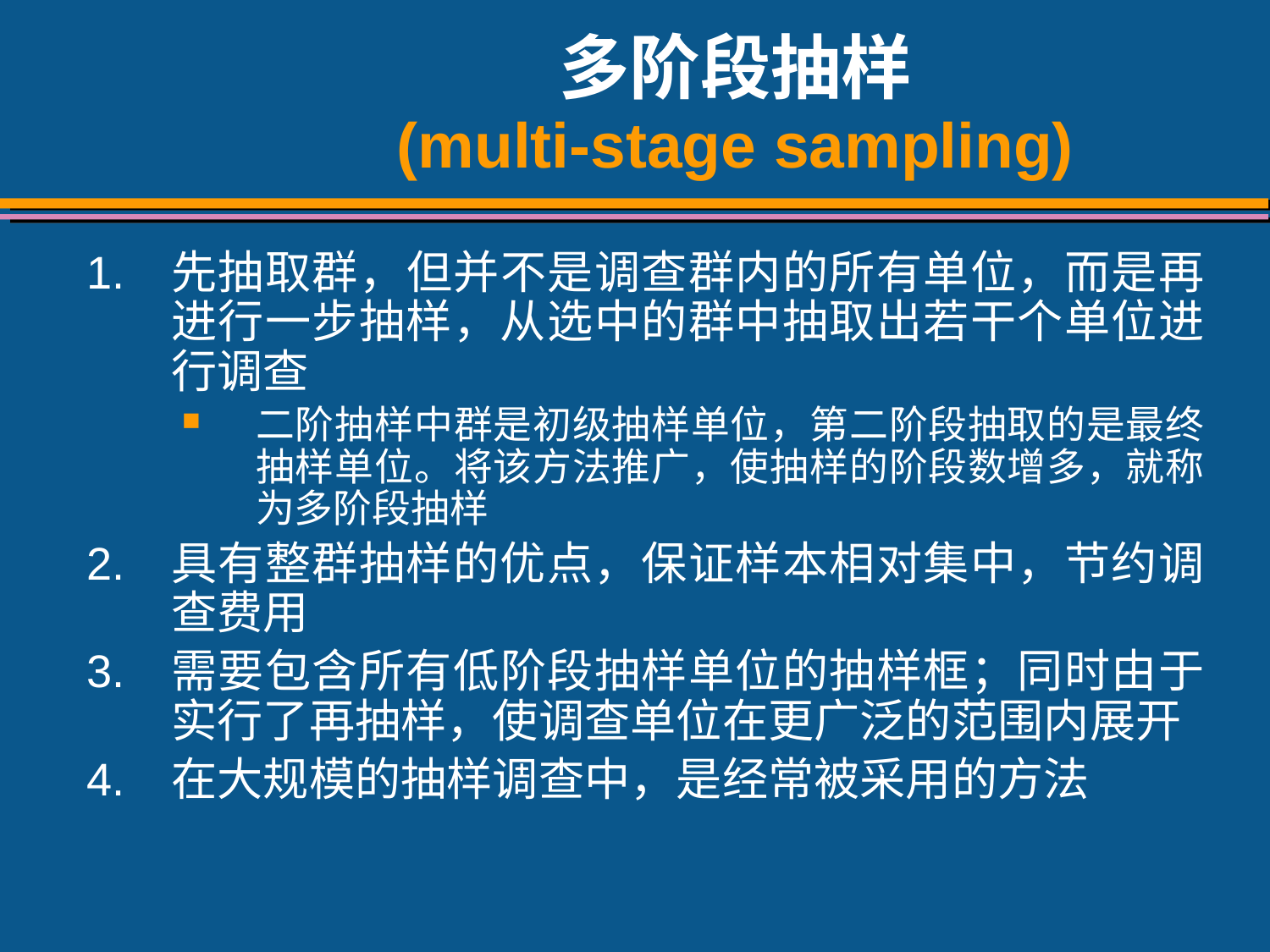

# 多阶段抽样 (multi-stage sampling)
先抽取群，但并不是调查群内的所有单位，而是再进行一步抽样，从选中的群中抽取出若干个单位进行调查
二阶抽样中群是初级抽样单位，第二阶段抽取的是最终抽样单位。将该方法推广，使抽样的阶段数增多，就称为多阶段抽样
具有整群抽样的优点，保证样本相对集中，节约调查费用
需要包含所有低阶段抽样单位的抽样框；同时由于实行了再抽样，使调查单位在更广泛的范围内展开
在大规模的抽样调查中，是经常被采用的方法